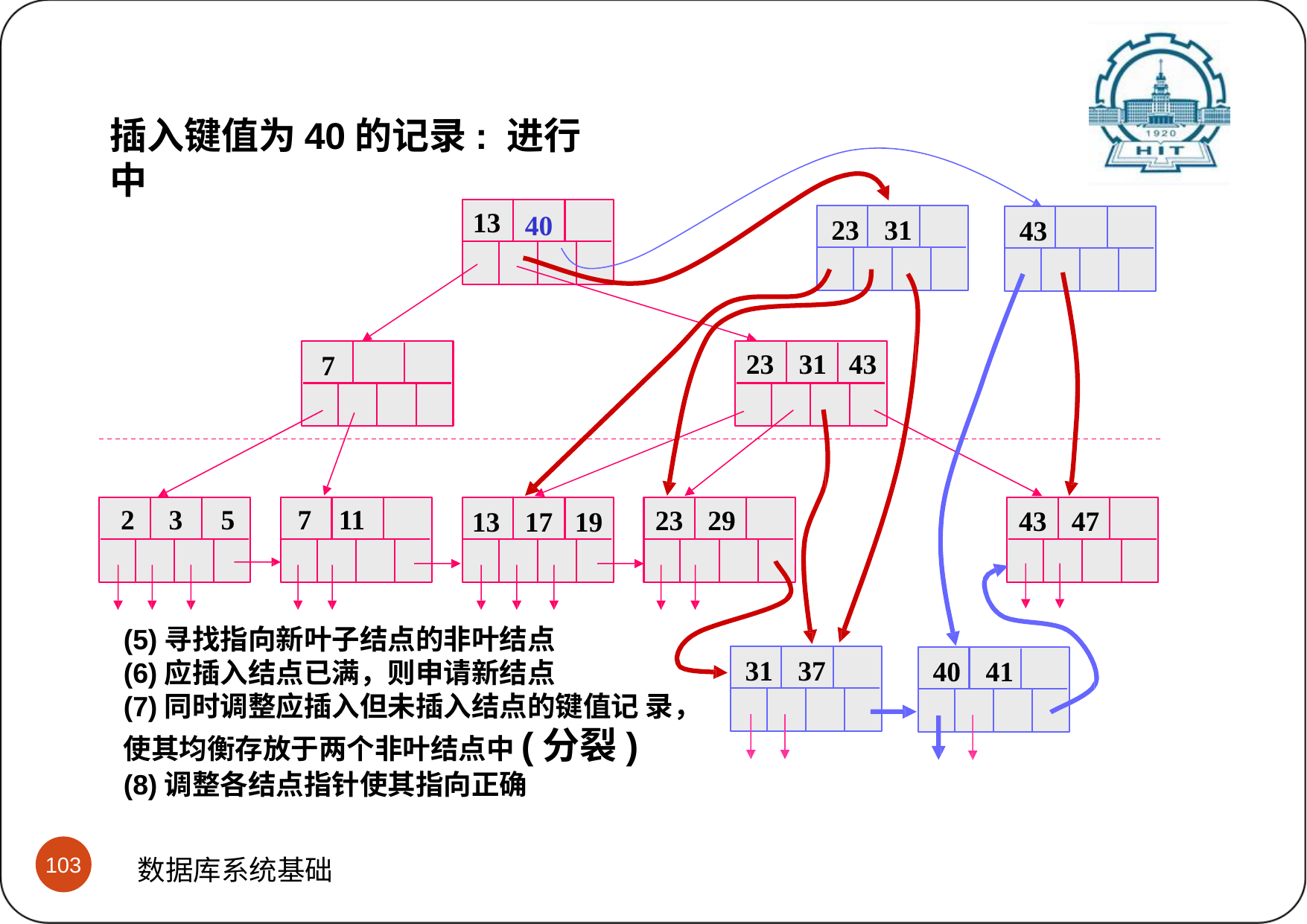

# B+树之键值插入与结点分裂过程示意 (2)插入过程及分裂过程示意
插入键值为40的记录: 进行中

13

40
23	31
43

23	31	43
7

2	3	5
7	11
23	29
43	47
13	17	19

(5)寻找指向新叶子结点的非叶结点
(6)应插入结点已满，则申请新结点
(7)同时调整应插入但未插入结点的键值记 录，使其均衡存放于两个非叶结点中(分裂) (8)调整各结点指针使其指向正确

31	37
40	41